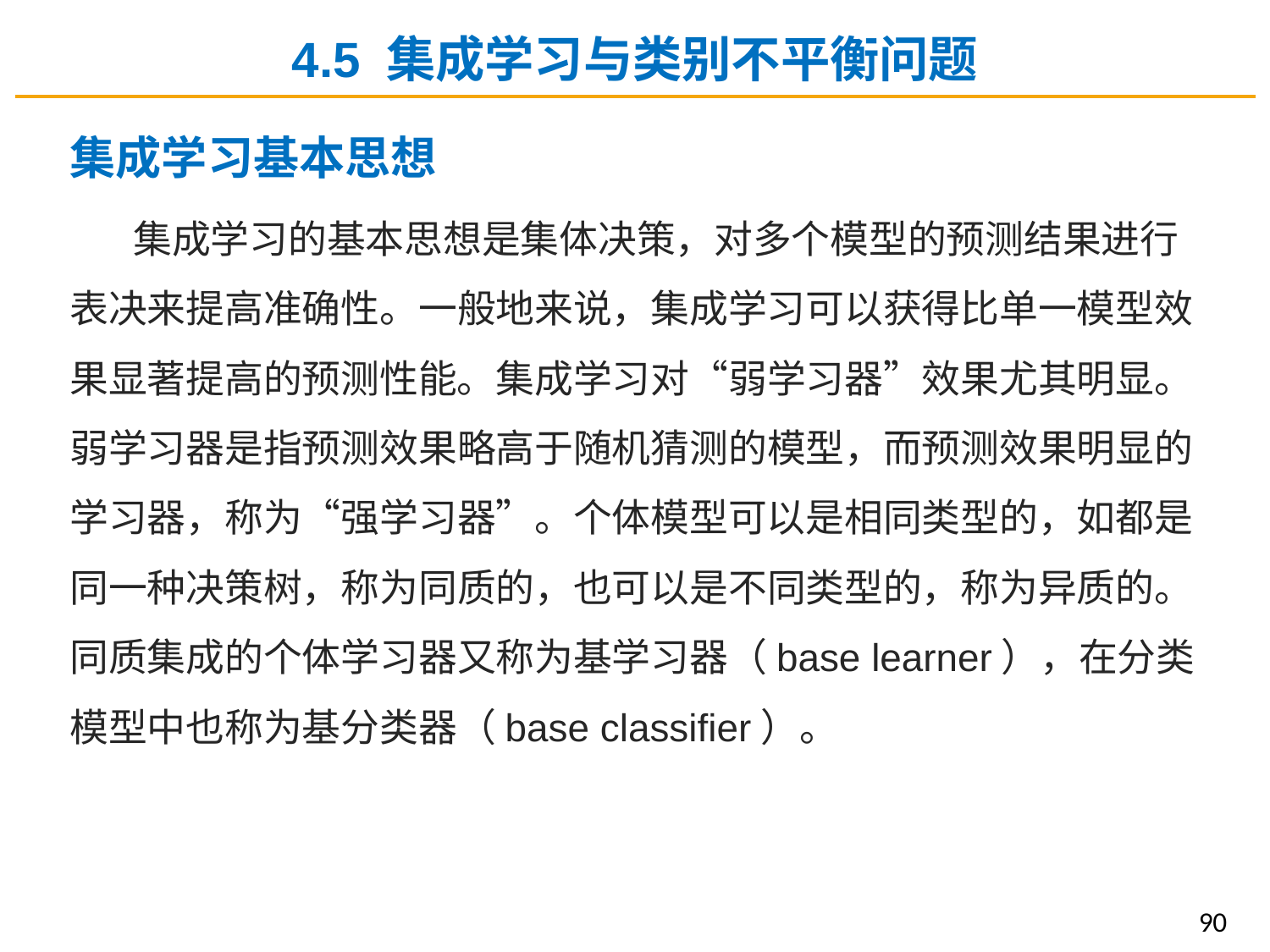

4.5 集成学习与类别不平衡问题
集成学习基本思想
集成学习的基本思想是集体决策，对多个模型的预测结果进行表决来提高准确性。一般地来说，集成学习可以获得比单一模型效果显著提高的预测性能。集成学习对“弱学习器”效果尤其明显。弱学习器是指预测效果略高于随机猜测的模型，而预测效果明显的学习器，称为“强学习器”。个体模型可以是相同类型的，如都是同一种决策树，称为同质的，也可以是不同类型的，称为异质的。同质集成的个体学习器又称为基学习器（base learner），在分类模型中也称为基分类器（base classifier）。
90